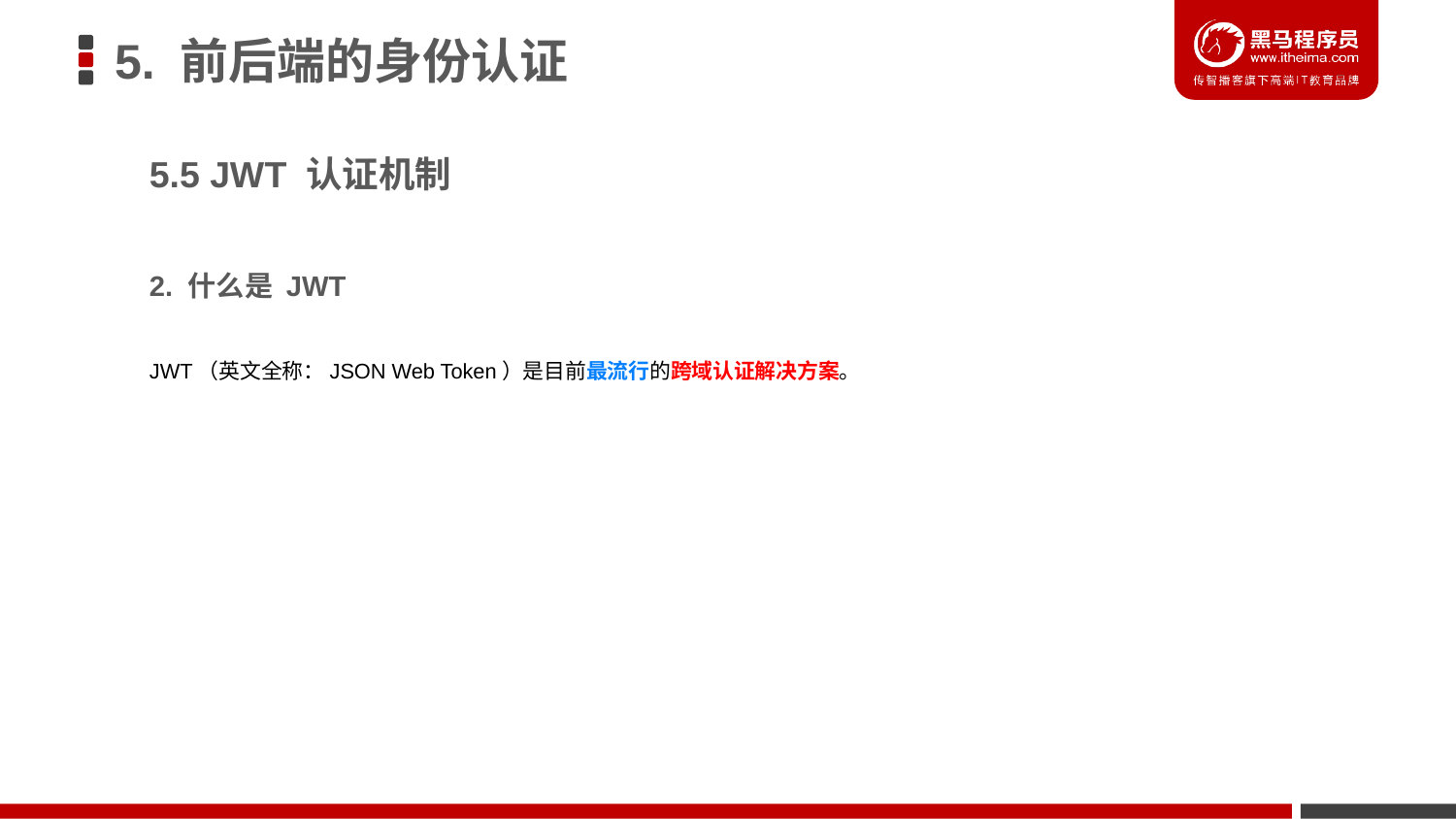

# 5. 前后端的身份认证
5.5 JWT 认证机制
2. 什么是 JWT
JWT（英文全称：JSON Web Token）是目前最流行的跨域认证解决方案。